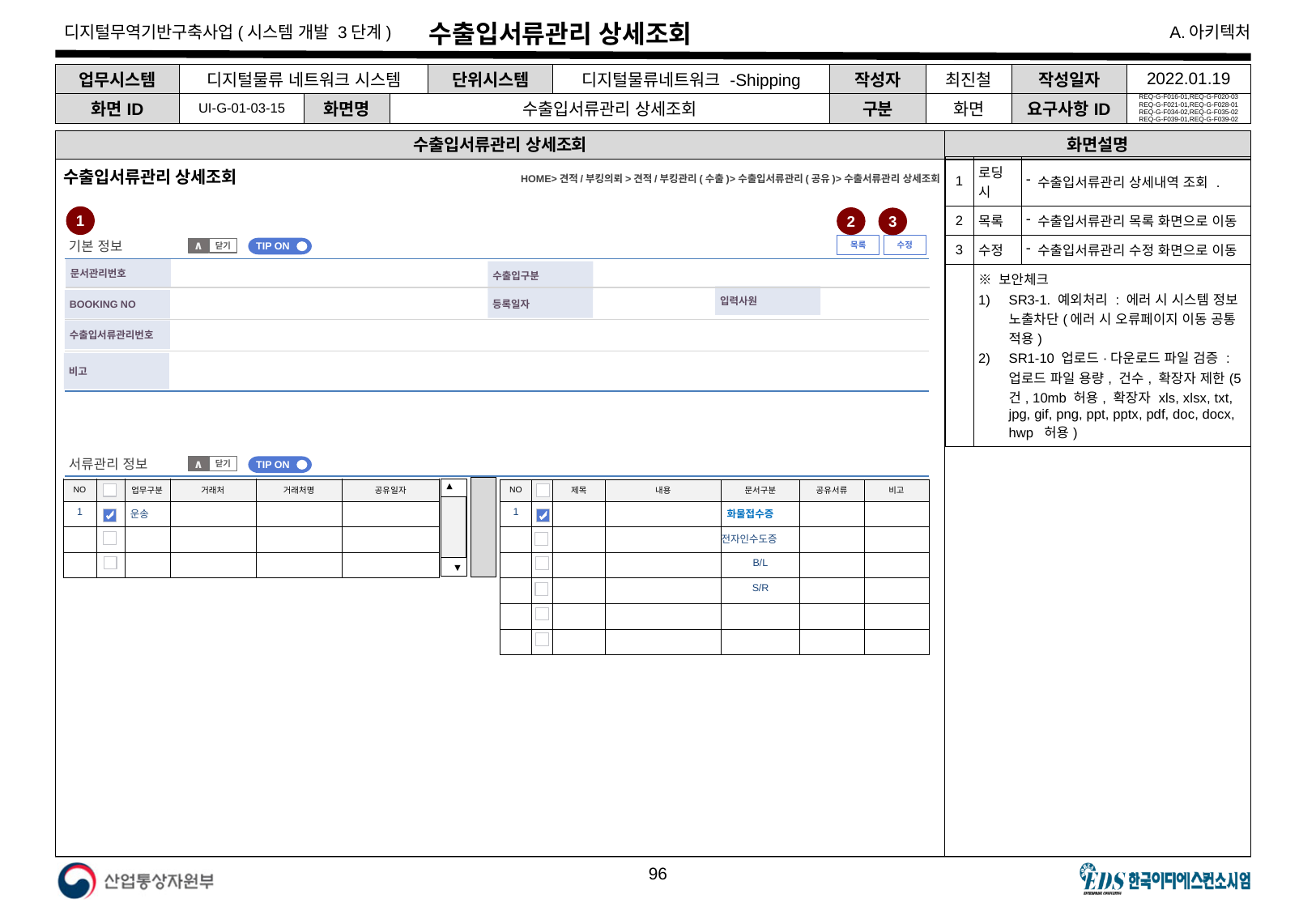

# 수출입서류관리 상세조회
| 업무시스템 | 디지털물류 네트워크 시스템 |  |  | 단위시스템 | 디지털물류네트워크 -Shipping | 작성자 | 최진철 | 작성일자 | 2022.01.19 |
| --- | --- | --- | --- | --- | --- | --- | --- | --- | --- |
| 화면ID | UI-G-01-03-15 | 화면명 | 수출입서류관리 상세조회 |  |  | 구분 | 화면 | 요구사항ID | REQ-G-F016-01,REQ-G-F020-03 REQ-G-F021-01,REQ-G-F028-01 REQ-G-F034-02,REQ-G-F035-02 REQ-G-F039-01,REQ-G-F039-02 |
수출입서류관리 상세조회
화면설명

| 1 | 로딩 시 | 수출입서류관리 상세내역 조회 . |
| --- | --- | --- |
| 2 | 목록 | 수출입서류관리 목록 화면으로 이동 |
| 3 | 수정 | 수출입서류관리 수정 화면으로 이동 |
|  | ※ 보안체크 SR3-1. 예외처리 : 에러 시 시스템 정보 노출차단(에러 시 오류페이지 이동 공통 적용) SR1-10 업로드·다운로드 파일 검증 : 업로드 파일 용량, 건수, 확장자 제한(5건, 10mb 허용, 확장자 xls, xlsx, txt, jpg, gif, png, ppt, pptx, pdf, doc, docx, hwp 허용) |  |
수출입서류관리 상세조회

HOME>견적/부킹의뢰>견적/부킹관리(수출)>수출입서류관리(공유)>수출서류관리 상세조회
1
2
3
기본 정보
수정
목록
TIP ON

닫기
∧
문서관리번호
수출입구분
입력사원
등록일자
BOOKING NO
수출입서류관리번호
비고
서류관리 정보
TIP ON

닫기
∧

| NO |  | 업무구분 | 거래처 | 거래처명 | 공유일자 |
| --- | --- | --- | --- | --- | --- |
| 1 |  | 운송 |  |  |  |
|  |  |  |  |  |  |
|  |  |  |  |  |  |
▼
| NO |  | 제목 | 내용 | 문서구분 | 공유서류 | 비고 |
| --- | --- | --- | --- | --- | --- | --- |
| 1 |  |  |  | 화물접수증 |  |  |
|  |  |  |  | 전자인수도증 |  |  |
|  |  |  |  | B/L |  |  |
|  |  |  |  | S/R |  |  |
|  |  |  |  |  |  |  |
|  |  |  |  |  |  |  |

▼